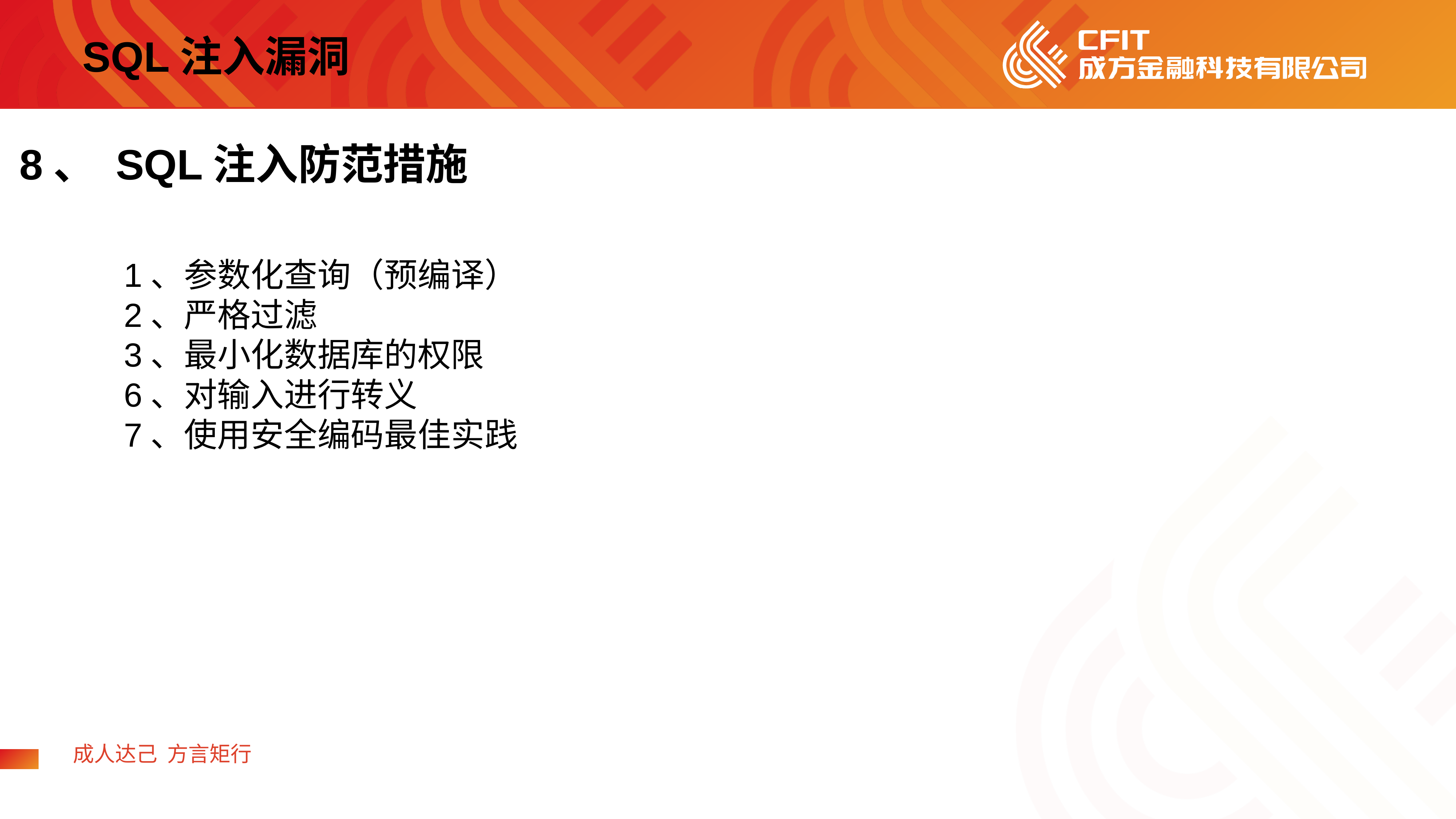

SQL注入漏洞
8、 SQL注入防范措施
1、参数化查询（预编译）
2、严格过滤
3、最小化数据库的权限
6、对输入进行转义
7、使用安全编码最佳实践